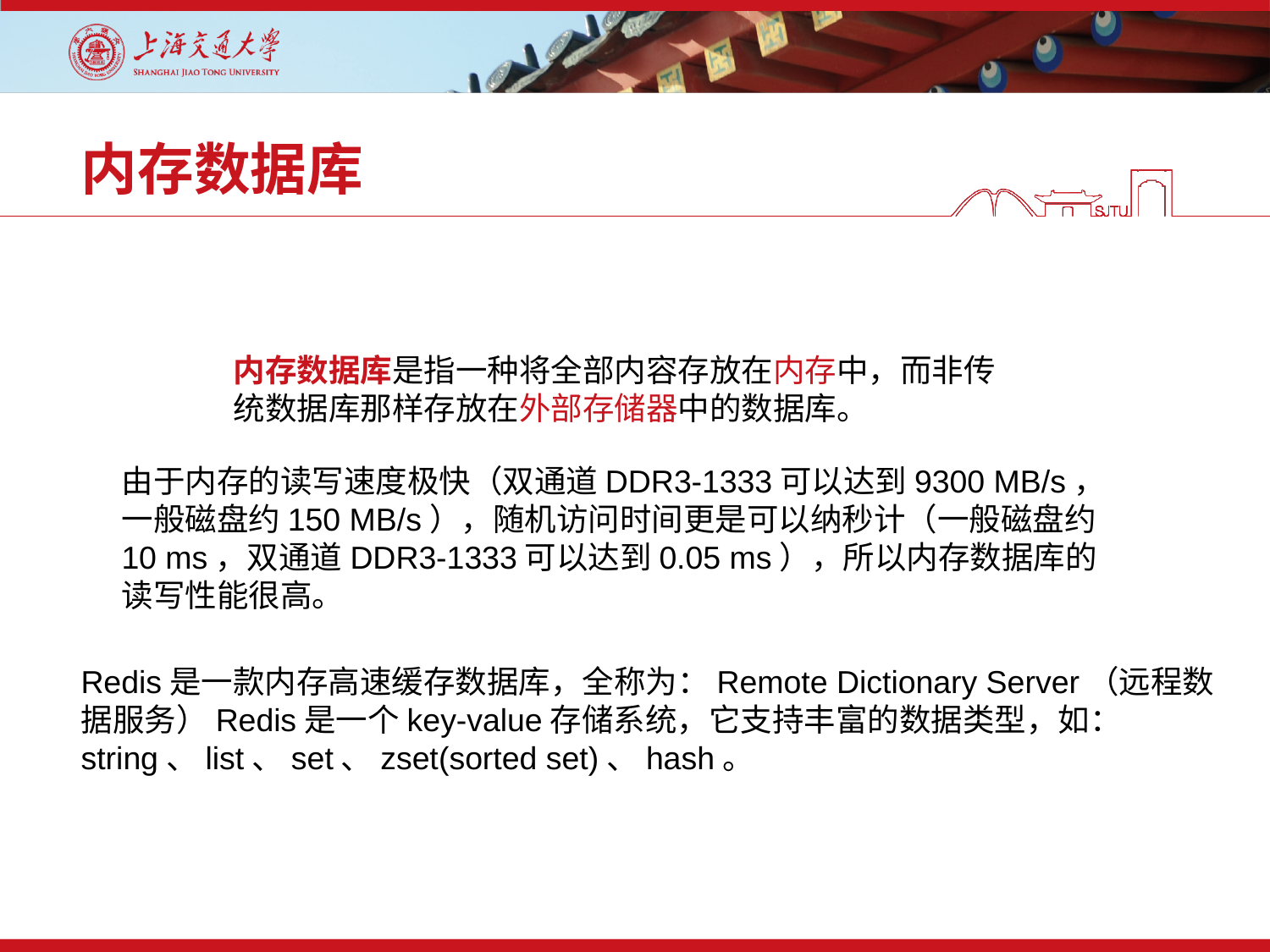

# 内存数据库
内存数据库是指一种将全部内容存放在内存中，而非传统数据库那样存放在外部存储器中的数据库。
由于内存的读写速度极快（双通道DDR3-1333可以达到9300 MB/s，一般磁盘约150 MB/s），随机访问时间更是可以纳秒计（一般磁盘约10 ms，双通道DDR3-1333可以达到0.05 ms），所以内存数据库的读写性能很高。
Redis是一款内存高速缓存数据库，全称为：Remote Dictionary Server（远程数据服务）Redis是一个key-value存储系统，它支持丰富的数据类型，如：string、list、set、zset(sorted set)、hash。